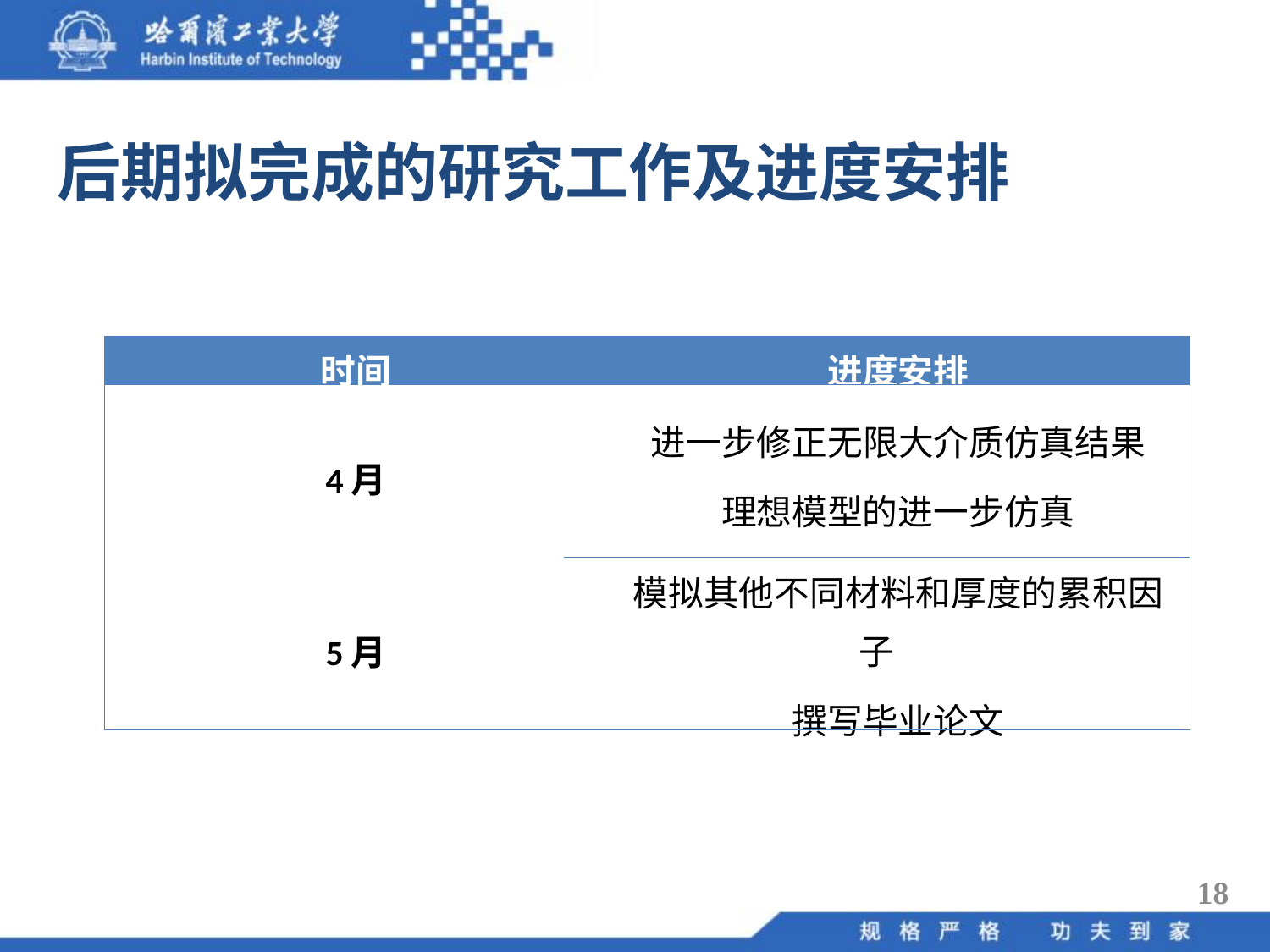

后期拟完成的研究工作及进度安排
| 时间 | 进度安排 |
| --- | --- |
| 4月 | 进一步修正无限大介质仿真结果 理想模型的进一步仿真 |
| 5月 | 模拟其他不同材料和厚度的累积因子 撰写毕业论文 |
18